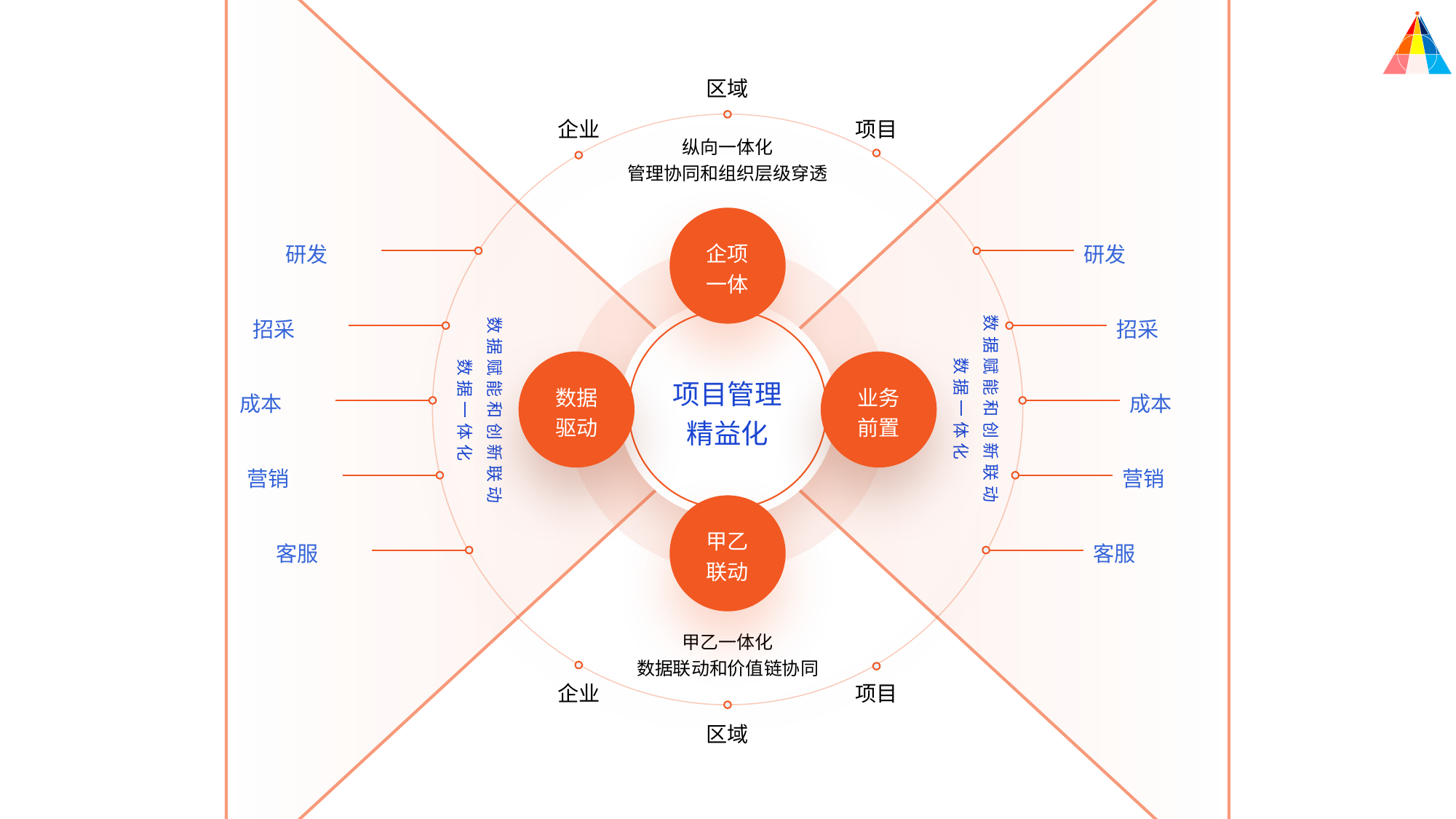

区域
企业
项目

纵向一体化
管理协同和组织层级穿透

企项
一体

甲乙
联动

研发

招采

成本

营销

客服

研发

招采

成本

营销

客服

数据赋能和创新联动
数据一体化
数据赋能和创新联动
数据一体化

数据
驱动

业务
前置
项目管理
精益化
甲乙一体化
数据联动和价值链协同

企业
项目

区域